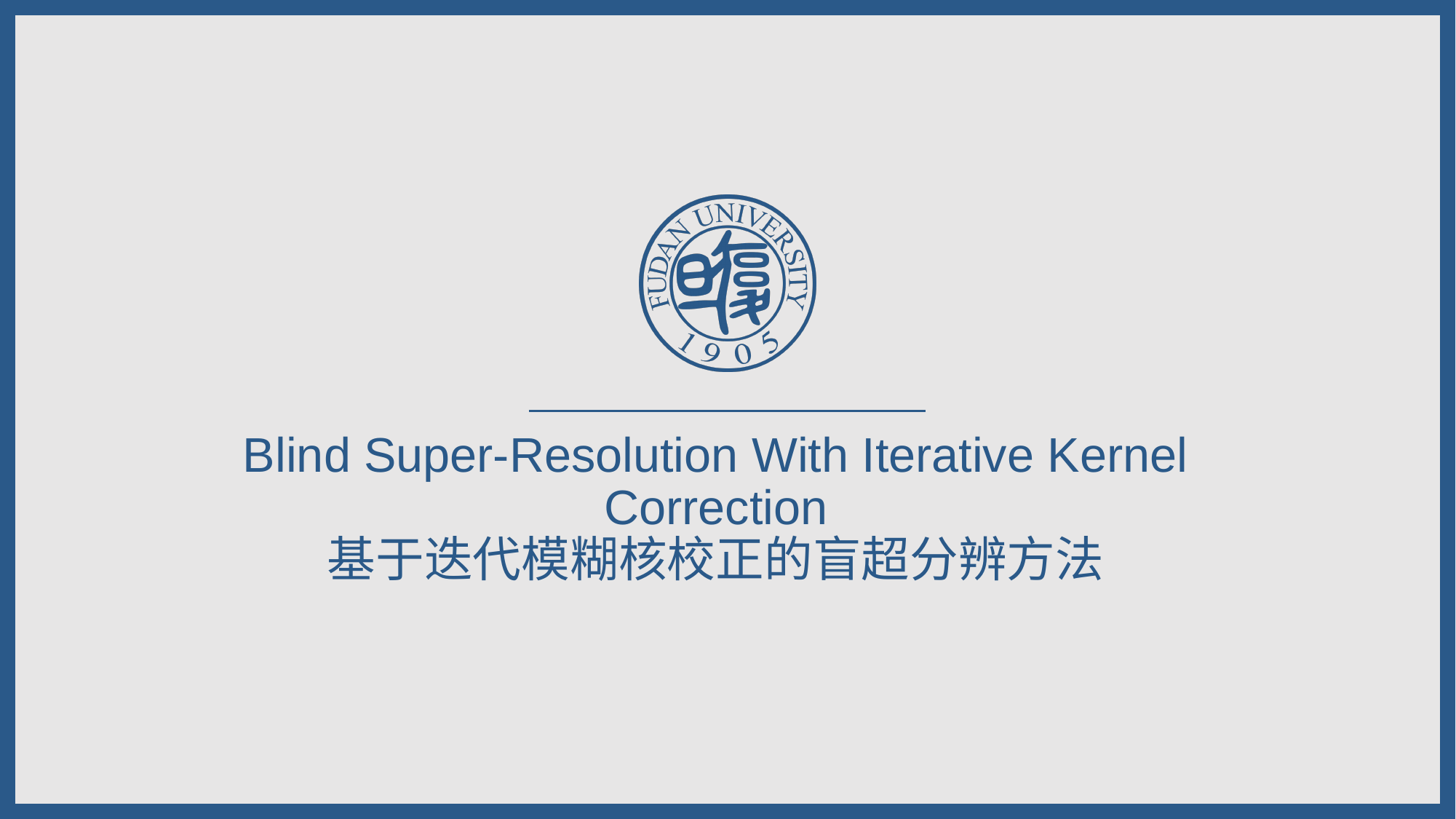

# Blind Super-Resolution With Iterative Kernel Correction 基于迭代模糊核校正的盲超分辨方法